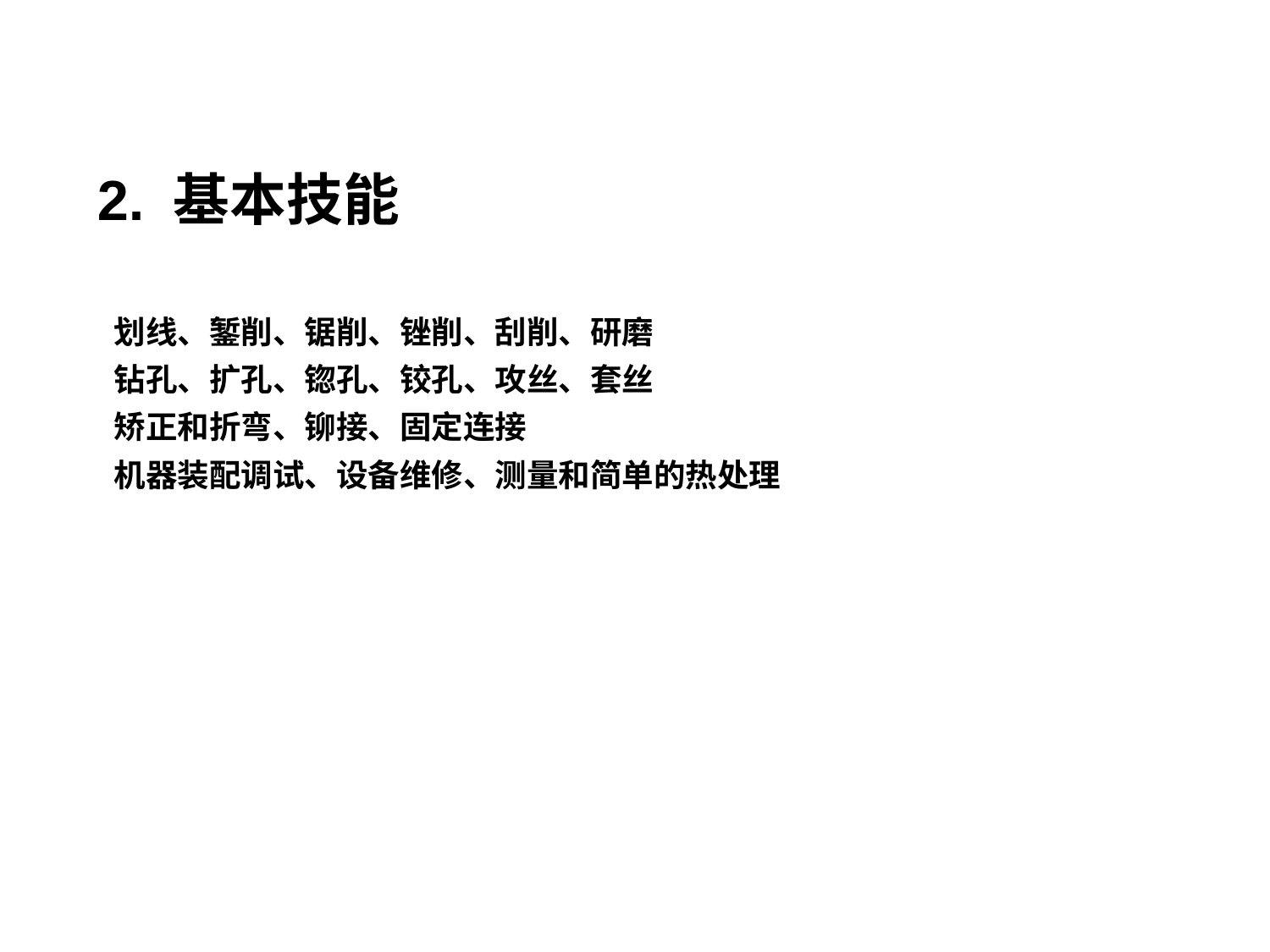

2. 基本技能
划线、錾削、锯削、锉削、刮削、研磨
钻孔、扩孔、锪孔、铰孔、攻丝、套丝
矫正和折弯、铆接、固定连接
机器装配调试、设备维修、测量和简单的热处理